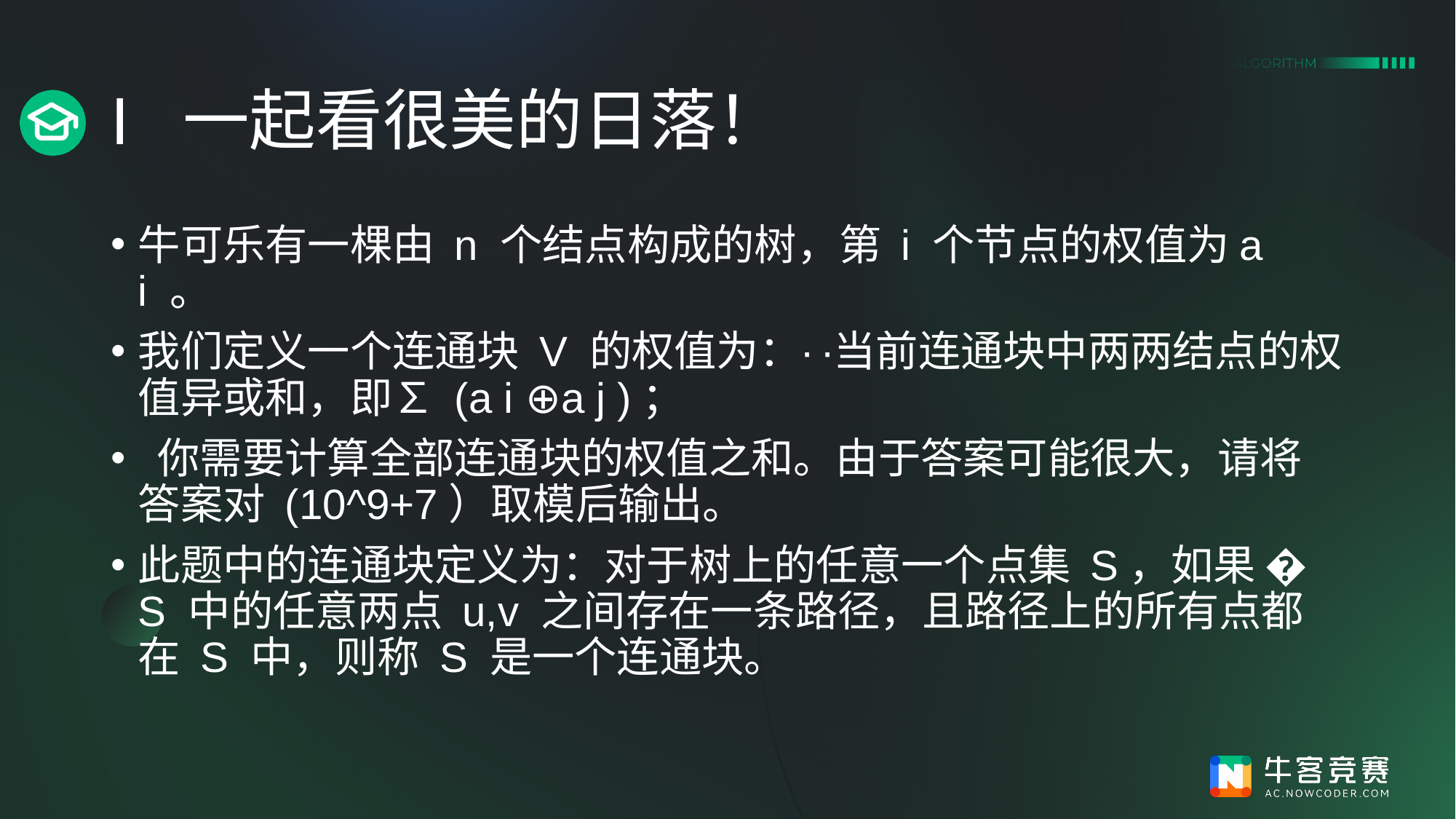

# I  一起看很美的日落！
牛可乐有一棵由 n 个结点构成的树，第 i 个节点的权值为a i​ 。
我们定义一个连通块 V 的权值为：∙ ∙当前连通块中两两结点的权值异或和，即∑​ (a i​ ⊕a j​ )；
 你需要计算全部连通块的权值之和。由于答案可能很大，请将答案对 (10^9+7）取模后输出。
此题中的连通块定义为：对于树上的任意一个点集 S，如果 �S 中的任意两点 u,v 之间存在一条路径，且路径上的所有点都在 S 中，则称 S 是一个连通块。